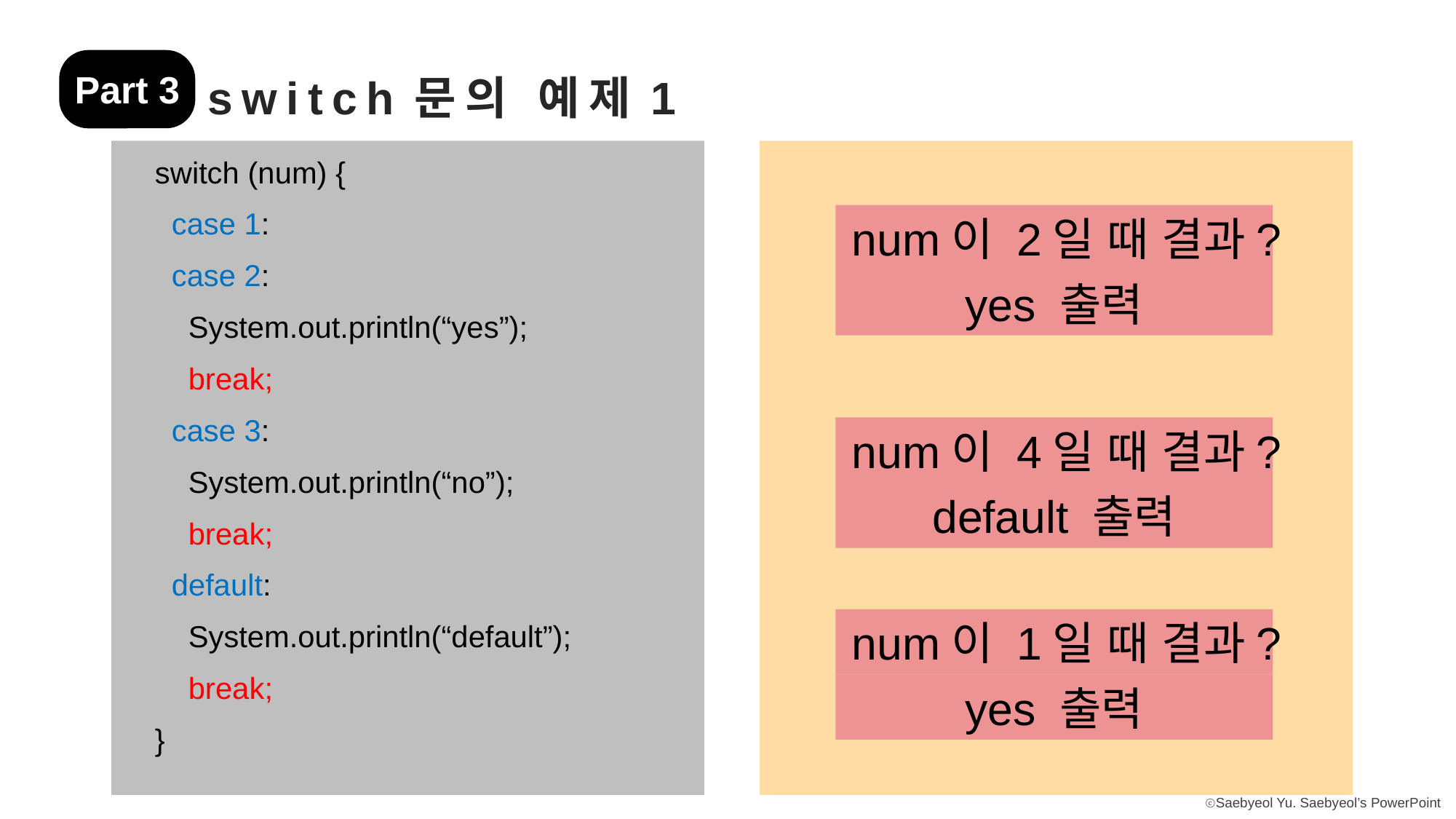

Part 3
switch문의 예제1

switch (num) {
  case 1:
  case 2:
    System.out.println(“yes”);
    break;
  case 3:
    System.out.println(“no”);
    break;
  default:
    System.out.println(“default”);
    break;
}
num이 2일 때 결과?
yes 출력
num이 4일 때 결과?
default 출력
num이 1일 때 결과?
yes 출력